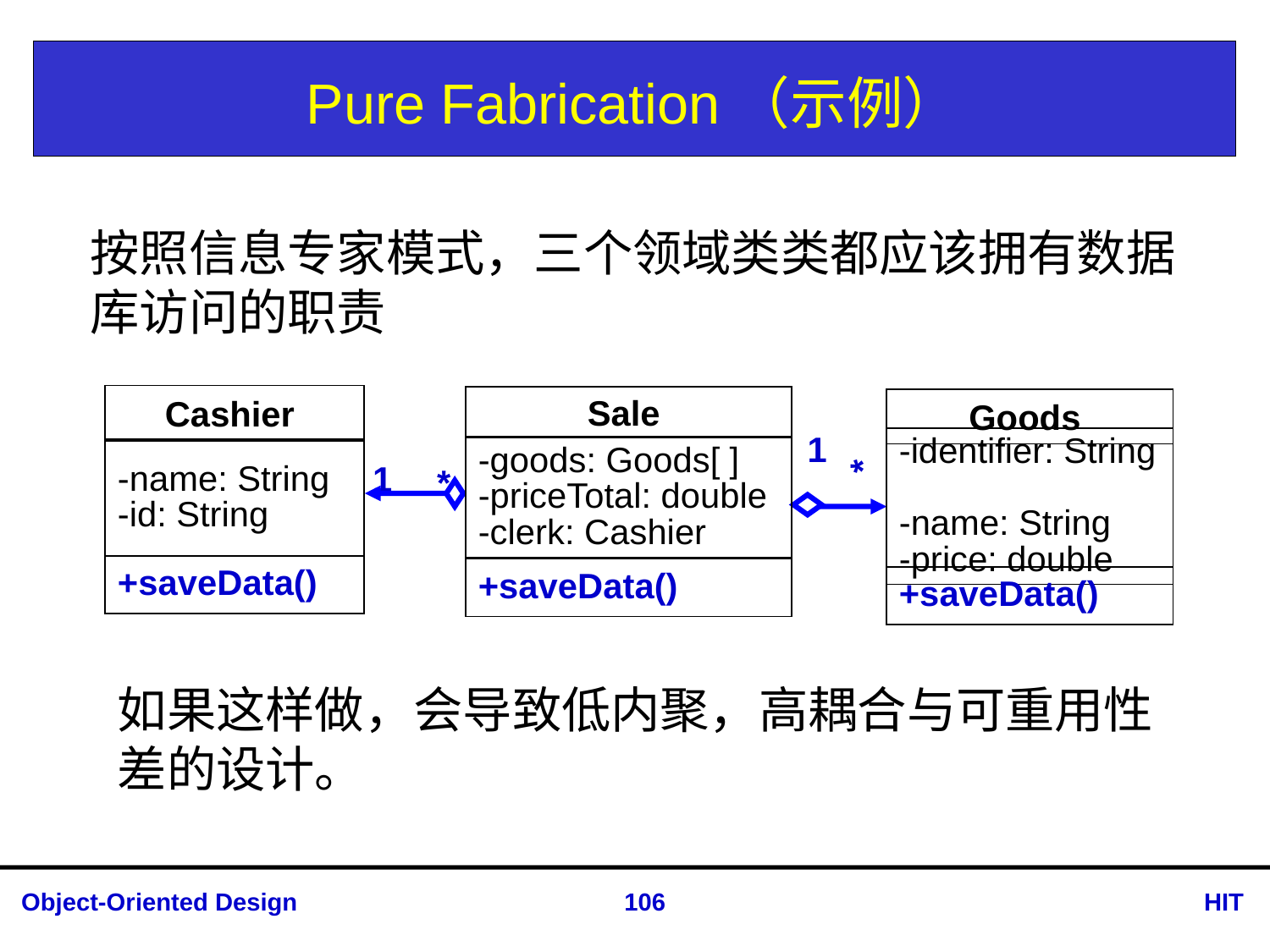

# Pure Fabrication（示例）
按照信息专家模式，三个领域类类都应该拥有数据库访问的职责
Cashier
-name: String
-id: String
+saveData()
Sale
-goods: Goods[ ]
-priceTotal: double
-clerk: Cashier
+saveData()
Goods
-identifier: String
-name: String
-price: double
+saveData()
1
*
1
*

如果这样做，会导致低内聚，高耦合与可重用性差的设计。